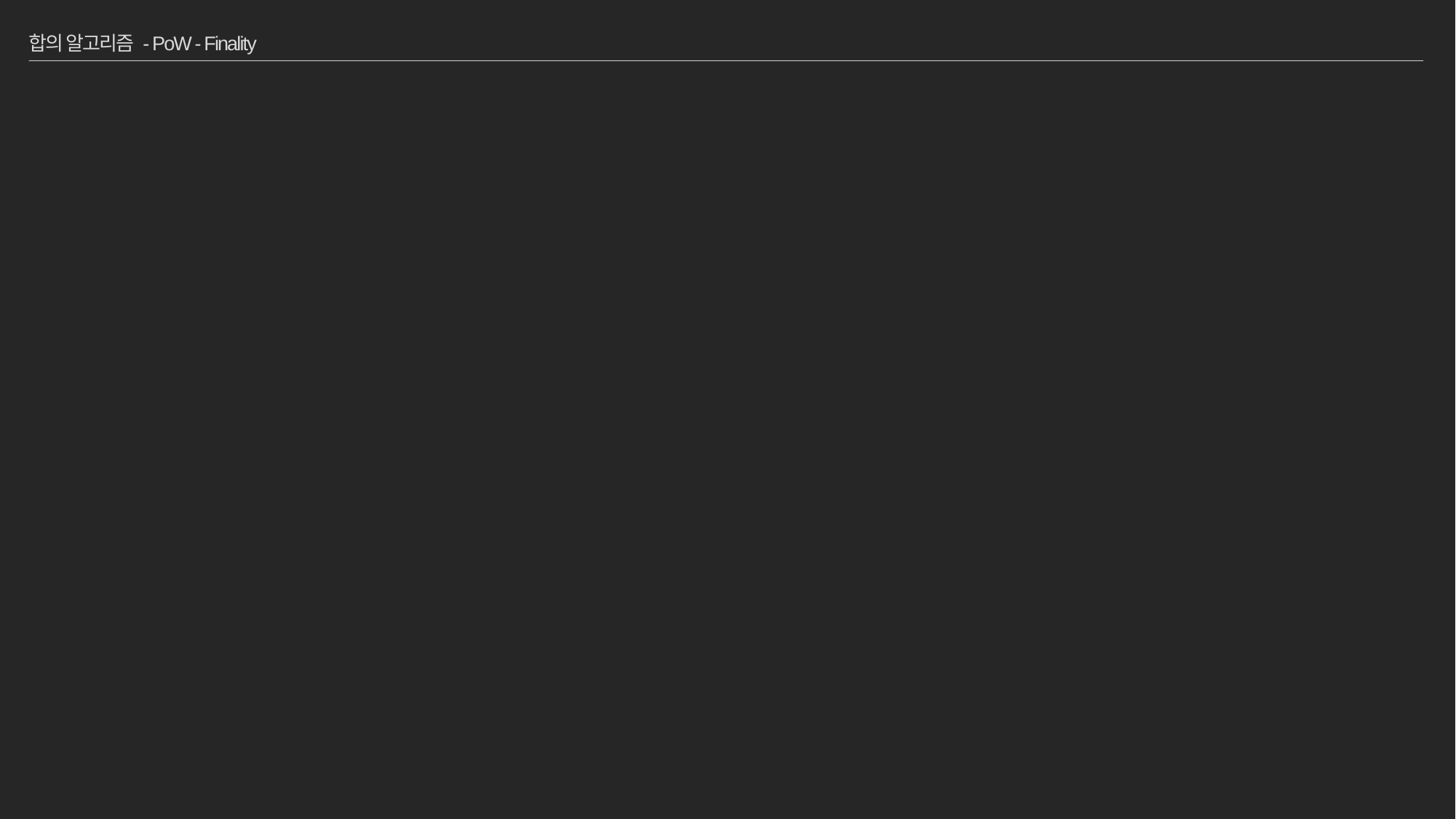

# 합의 알고리즘 - PoW - Finality